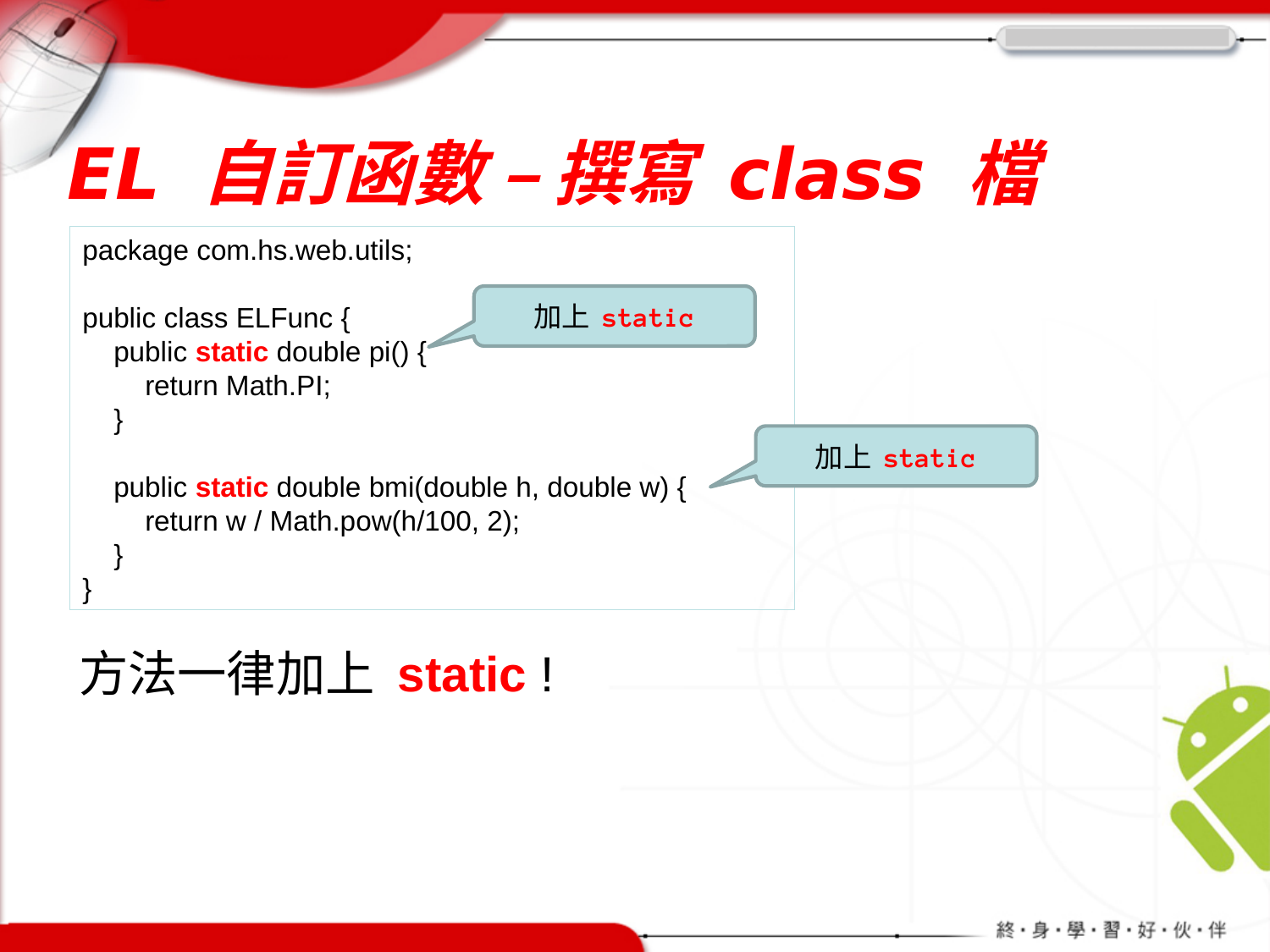

# EL 自訂函數 – 撰寫 class 檔
package com.hs.web.utils;

public class ELFunc {
    public static double pi() {
        return Math.PI;
    }

    public static double bmi(double h, double w) {
        return w / Math.pow(h/100, 2);
    }
}
加上 static
加上 static
方法一律加上 static !